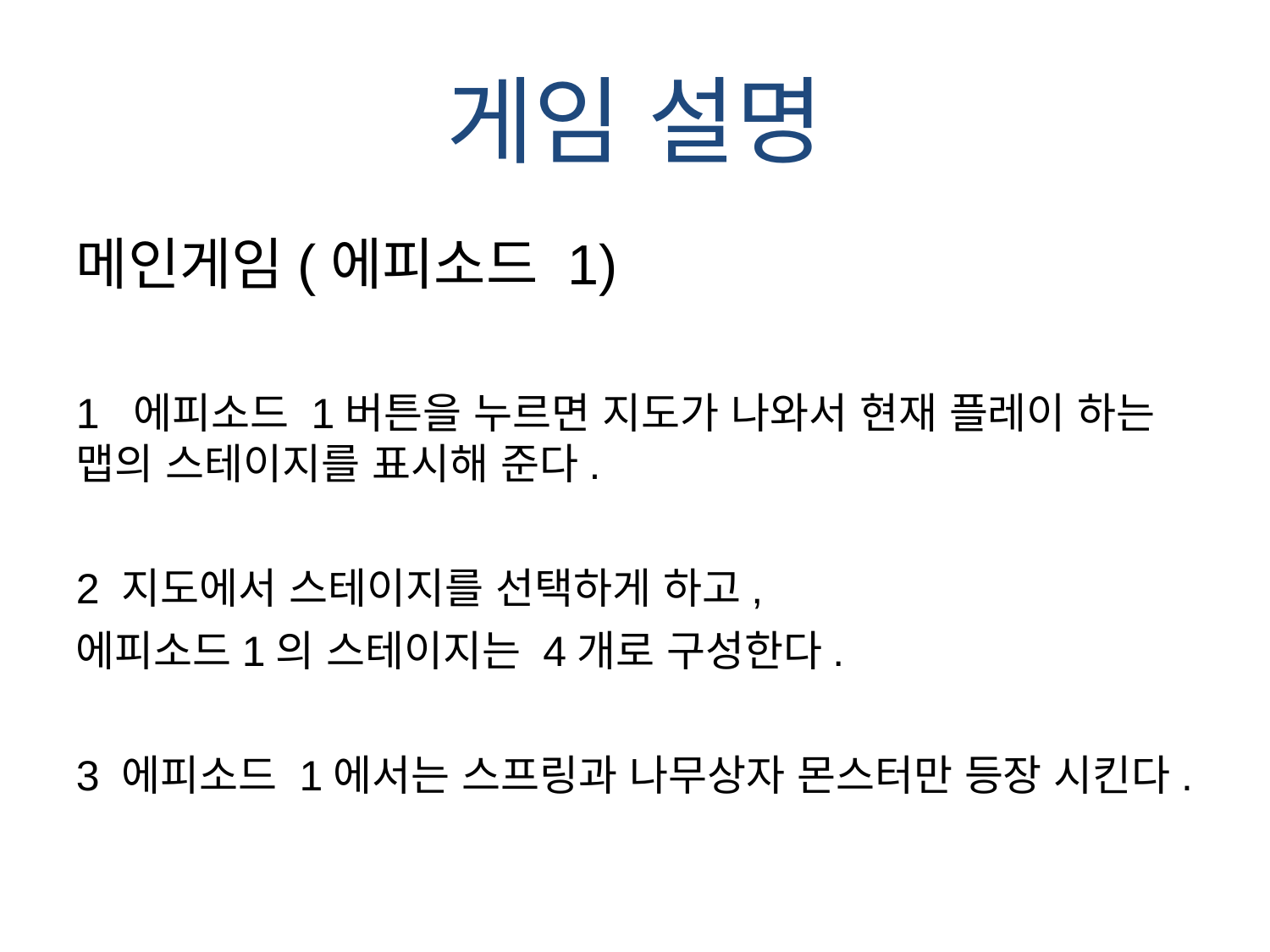

# 게임 설명
메인게임(에피소드 1)

1  에피소드 1버튼을 누르면 지도가 나와서 현재 플레이 하는 맵의 스테이지를 표시해 준다.

2 지도에서 스테이지를 선택하게 하고,
에피소드1의 스테이지는 4개로 구성한다.

3 에피소드 1에서는 스프링과 나무상자 몬스터만 등장 시킨다.